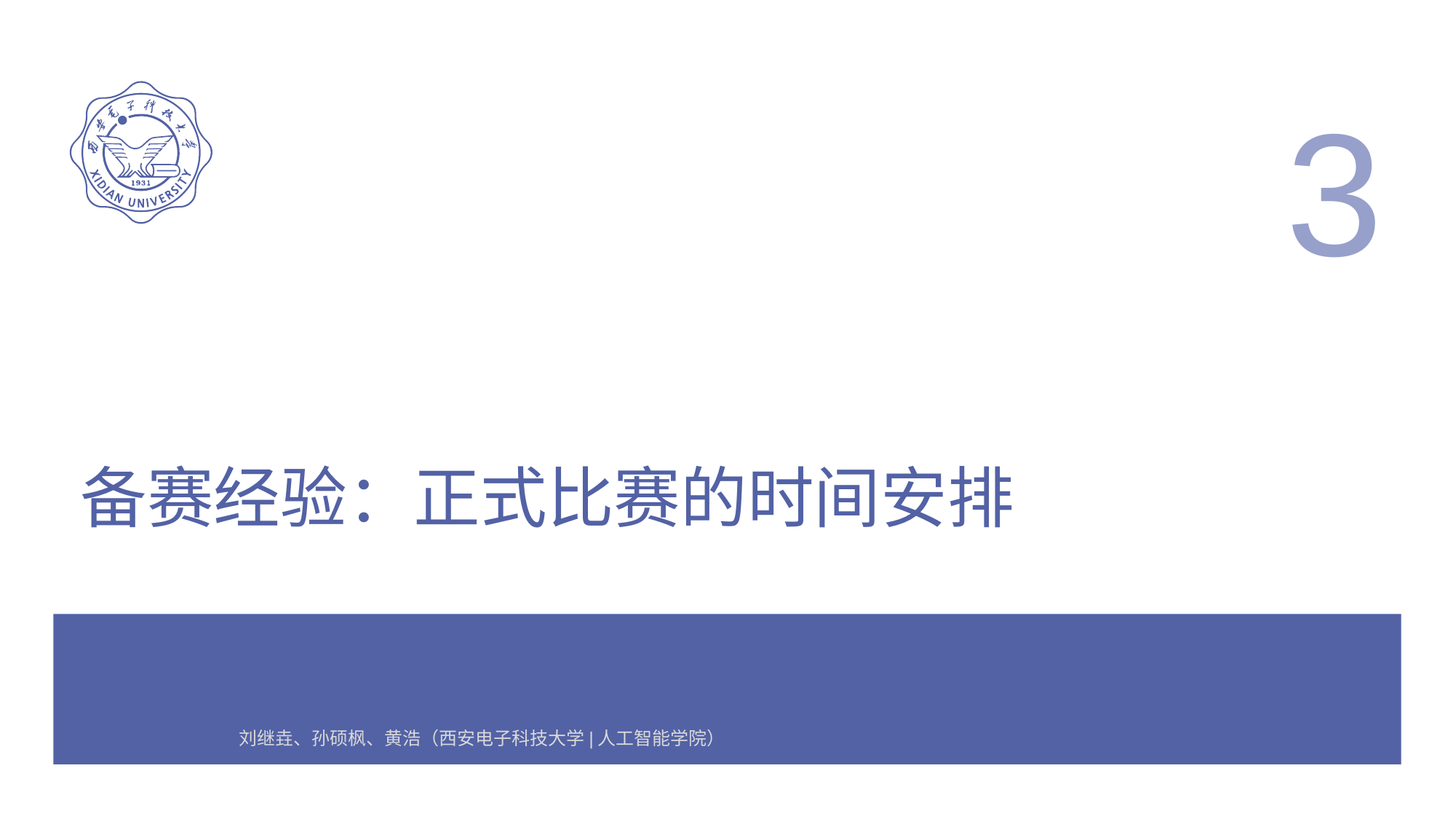

3
# 备赛经验：正式比赛的时间安排
刘继垚、孙硕枫、黄浩（西安电子科技大学|人工智能学院）